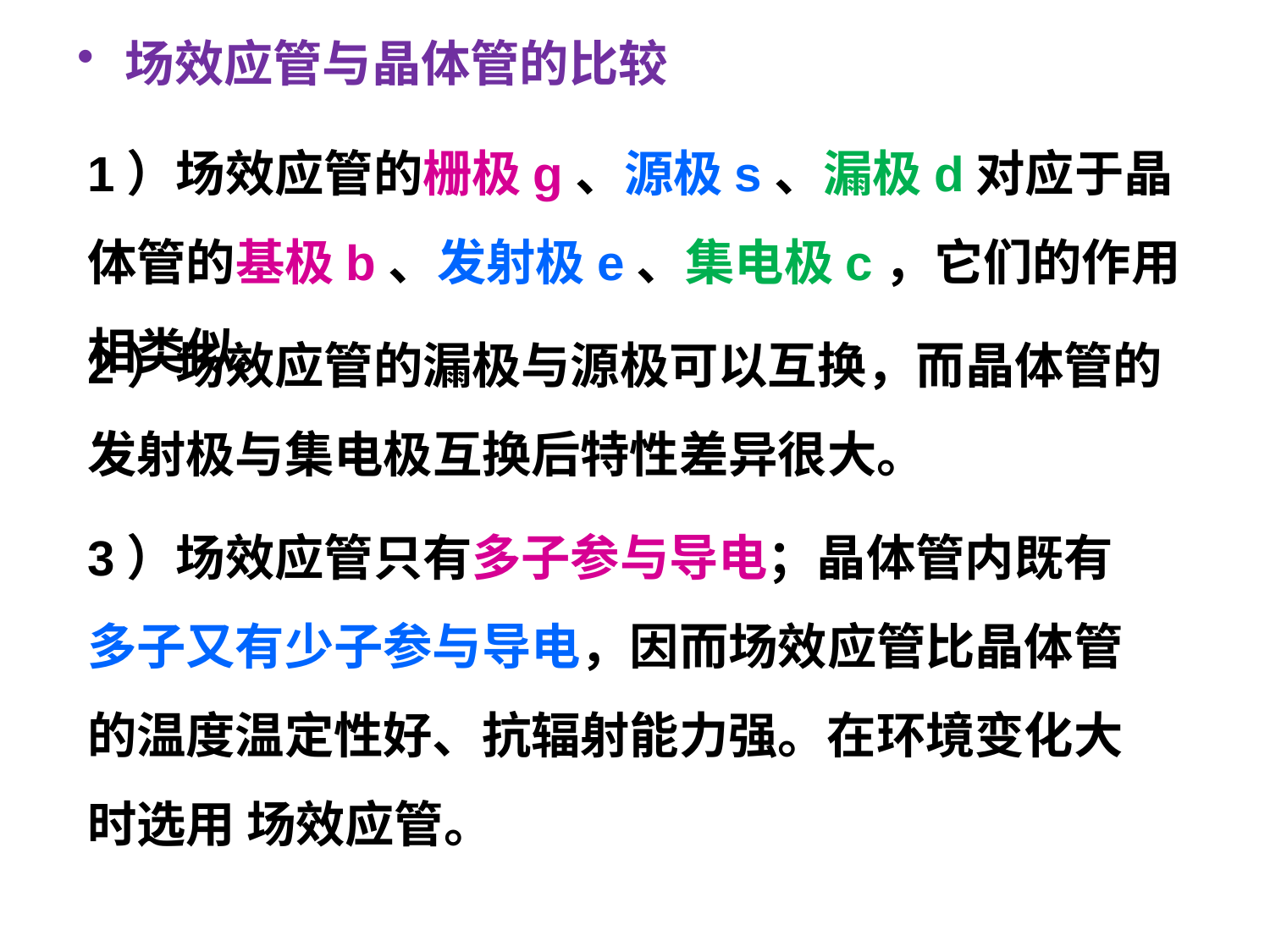

场效应管与晶体管的比较
1）场效应管的栅极g、源极s、漏极d对应于晶体管的基极b、发射极e、集电极c，它们的作用相类似。
2）场效应管的漏极与源极可以互换，而晶体管的发射极与集电极互换后特性差异很大。
3）场效应管只有多子参与导电；晶体管内既有
多子又有少子参与导电，因而场效应管比晶体管
的温度温定性好、抗辐射能力强。在环境变化大
时选用 场效应管。